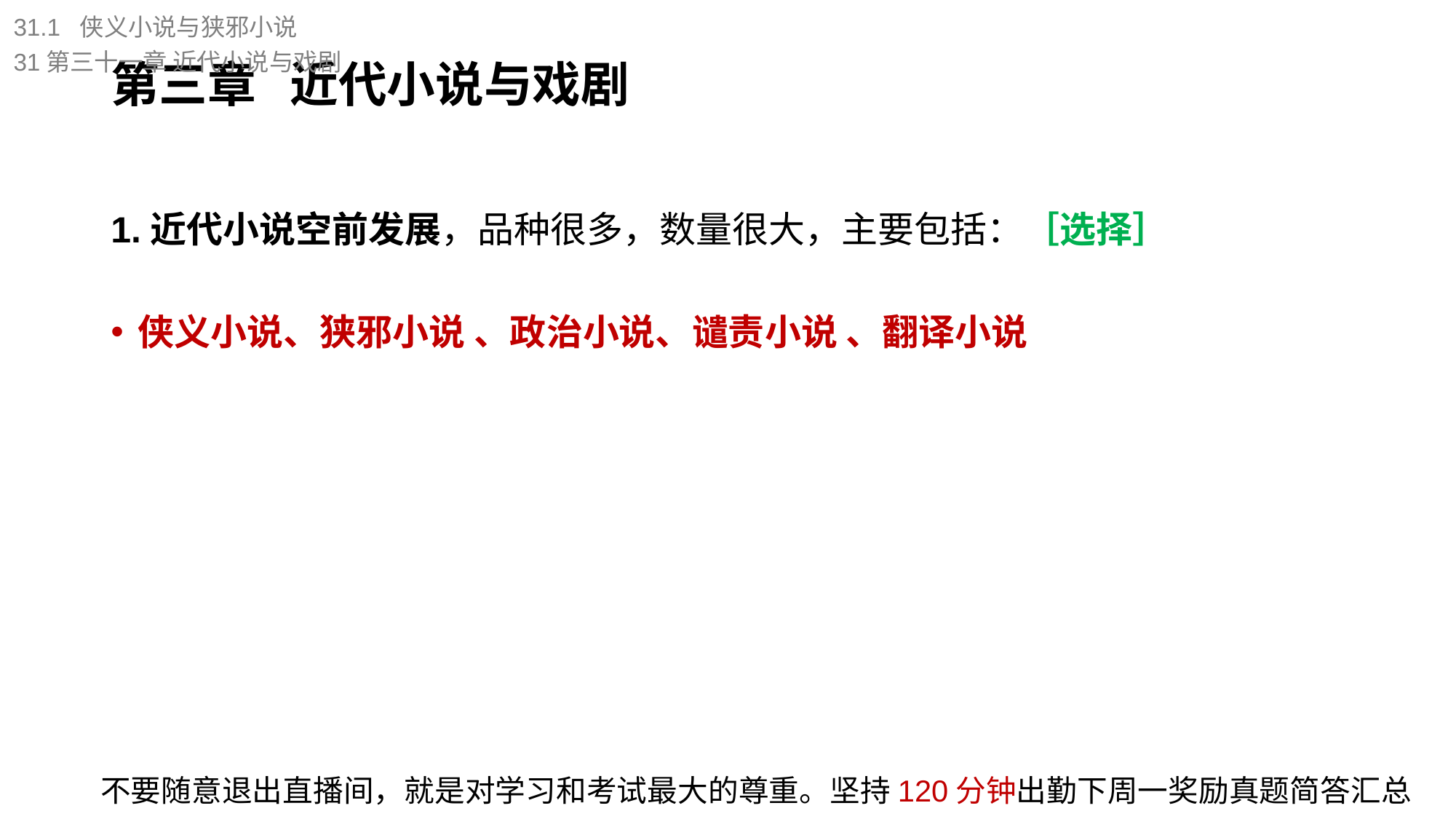

31.1  侠义小说与狭邪小说
# 第三章   近代小说与戏剧
31第三十一章 近代小说与戏剧
1.近代小说空前发展，品种很多，数量很大，主要包括：［选择］
侠义小说、狭邪小说 、政治小说、谴责小说 、翻译小说